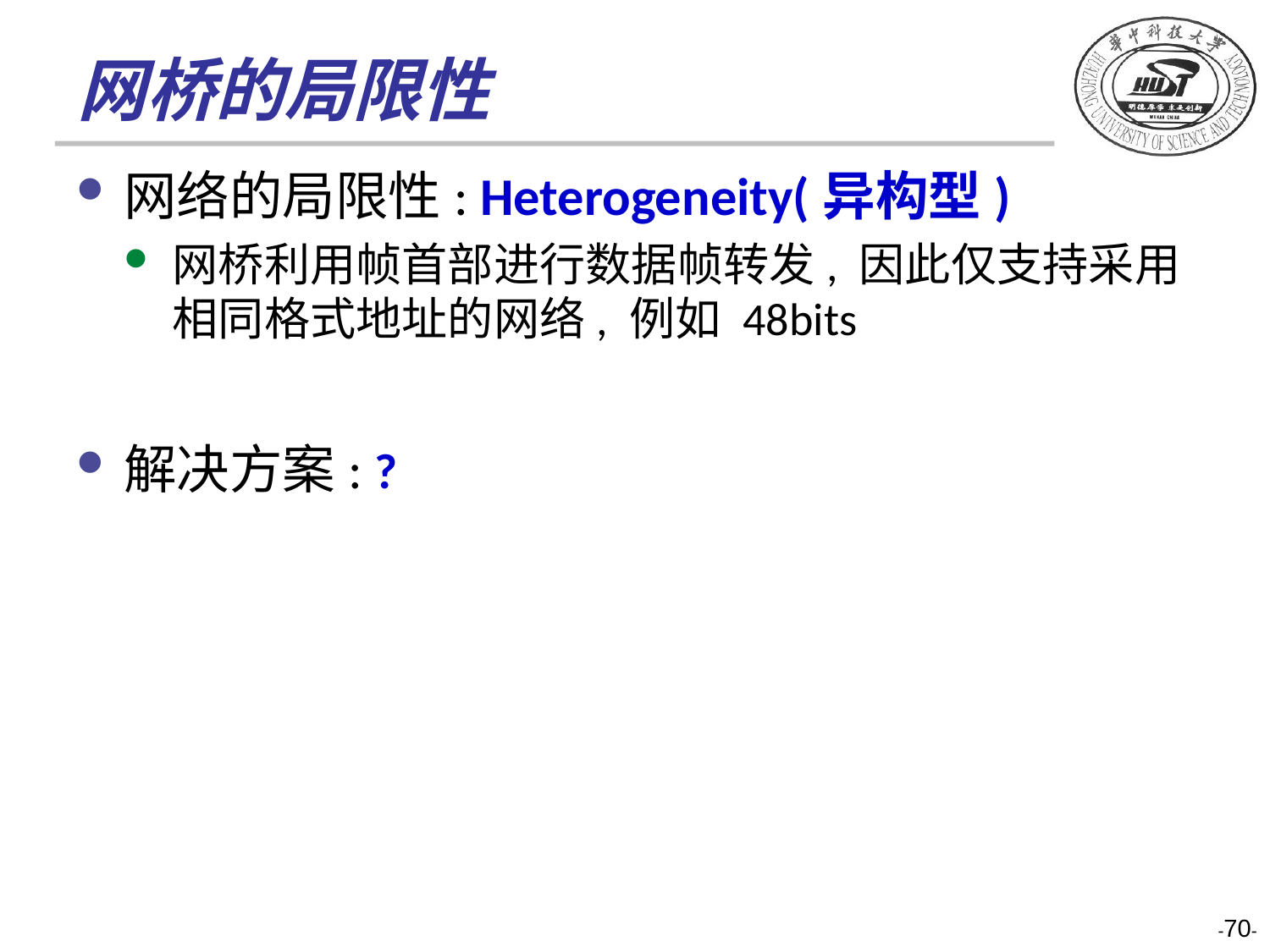

# 网桥的局限性
网络的局限性: Heterogeneity(异构型)
网桥利用帧首部进行数据帧转发, 因此仅支持采用相同格式地址的网络, 例如 48bits

解决方案: ?

-70-